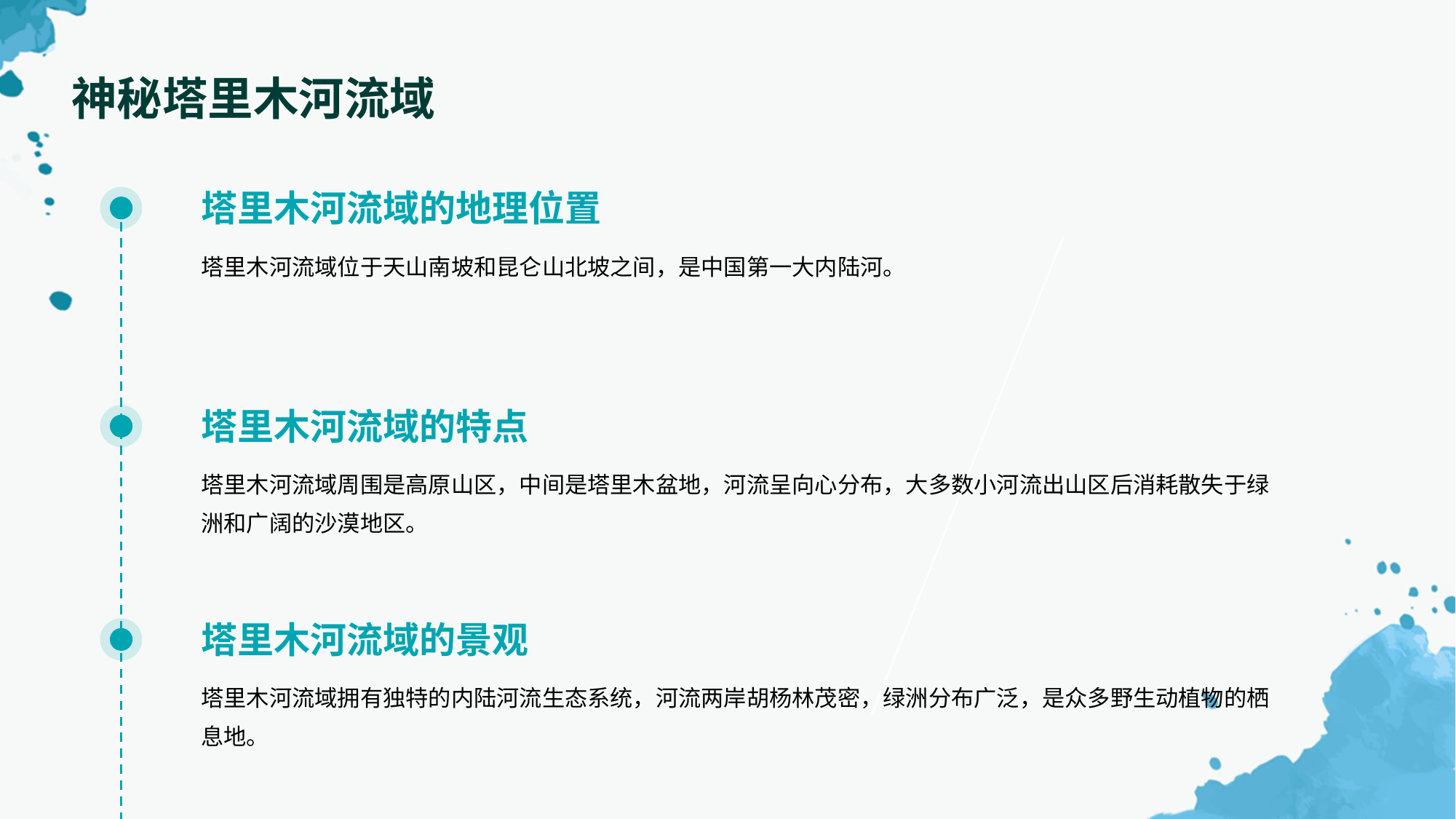

神秘塔里木河流域
塔里木河流域的地理位置

塔里木河流域位于天山南坡和昆仑山北坡之间，是中国第一大内陆河。
塔里木河流域的特点

塔里木河流域周围是高原山区，中间是塔里木盆地，河流呈向心分布，大多数小河流出山区后消耗散失于绿洲和广阔的沙漠地区。
塔里木河流域的景观

塔里木河流域拥有独特的内陆河流生态系统，河流两岸胡杨林茂密，绿洲分布广泛，是众多野生动植物的栖息地。